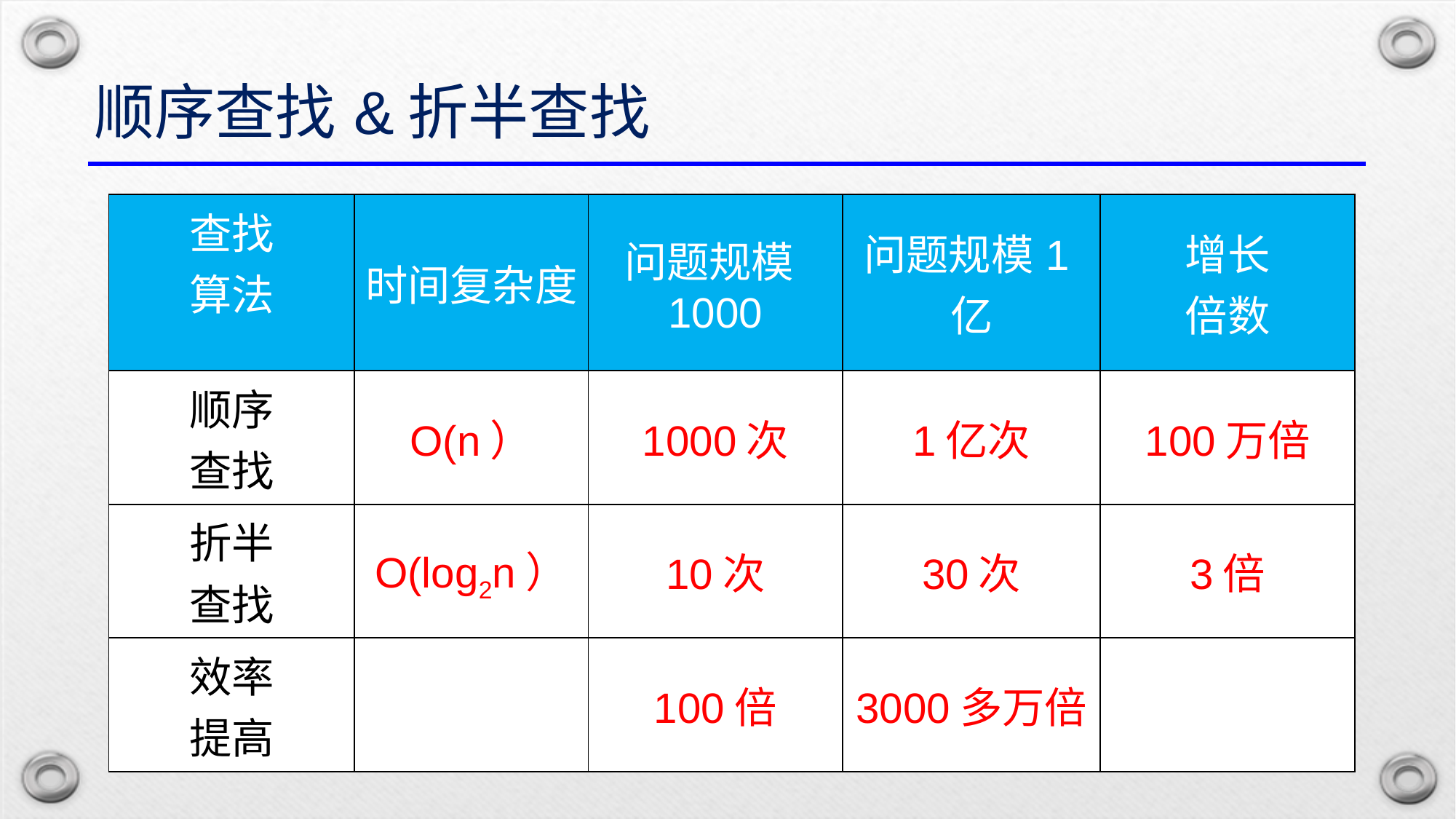

顺序查找&折半查找
| 查找 算法 | 时间复杂度 | 问题规模1000 | 问题规模1亿 | 增长 倍数 |
| --- | --- | --- | --- | --- |
| 顺序 查找 | O(n） | 1000次 | 1亿次 | 100万倍 |
| 折半 查找 | O(log2n） | 10次 | 30次 | 3倍 |
| 效率 提高 |  | 100倍 | 3000多万倍 |  |